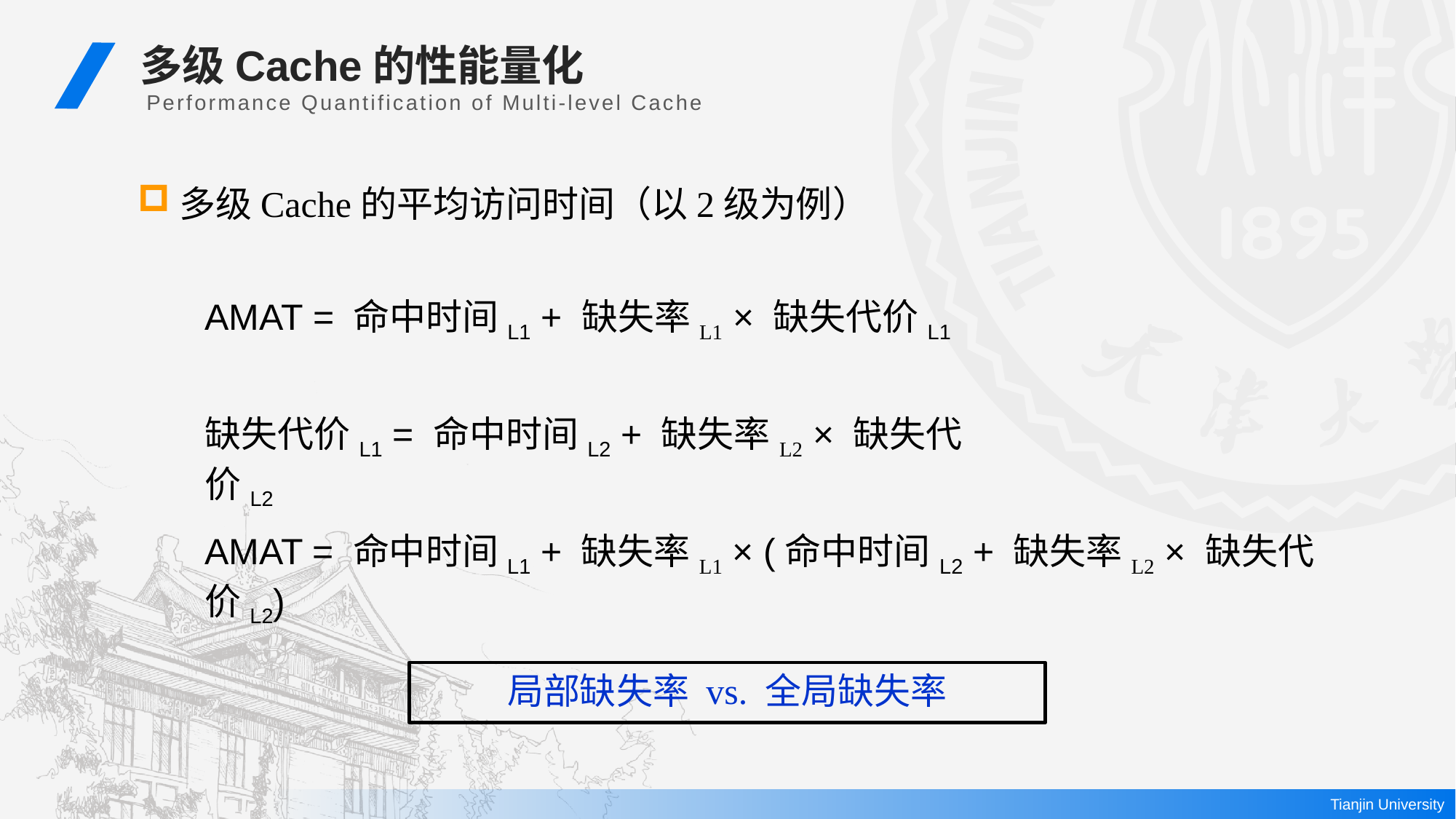

多级Cache的性能量化
  Performance Quantification of Multi-level Cache
多级Cache的平均访问时间（以2级为例）
AMAT = 命中时间L1 + 缺失率L1 × 缺失代价L1
缺失代价L1 = 命中时间L2 + 缺失率L2 × 缺失代价L2
AMAT = 命中时间L1 + 缺失率L1 × (命中时间L2 + 缺失率L2 × 缺失代价L2)
局部缺失率 vs. 全局缺失率